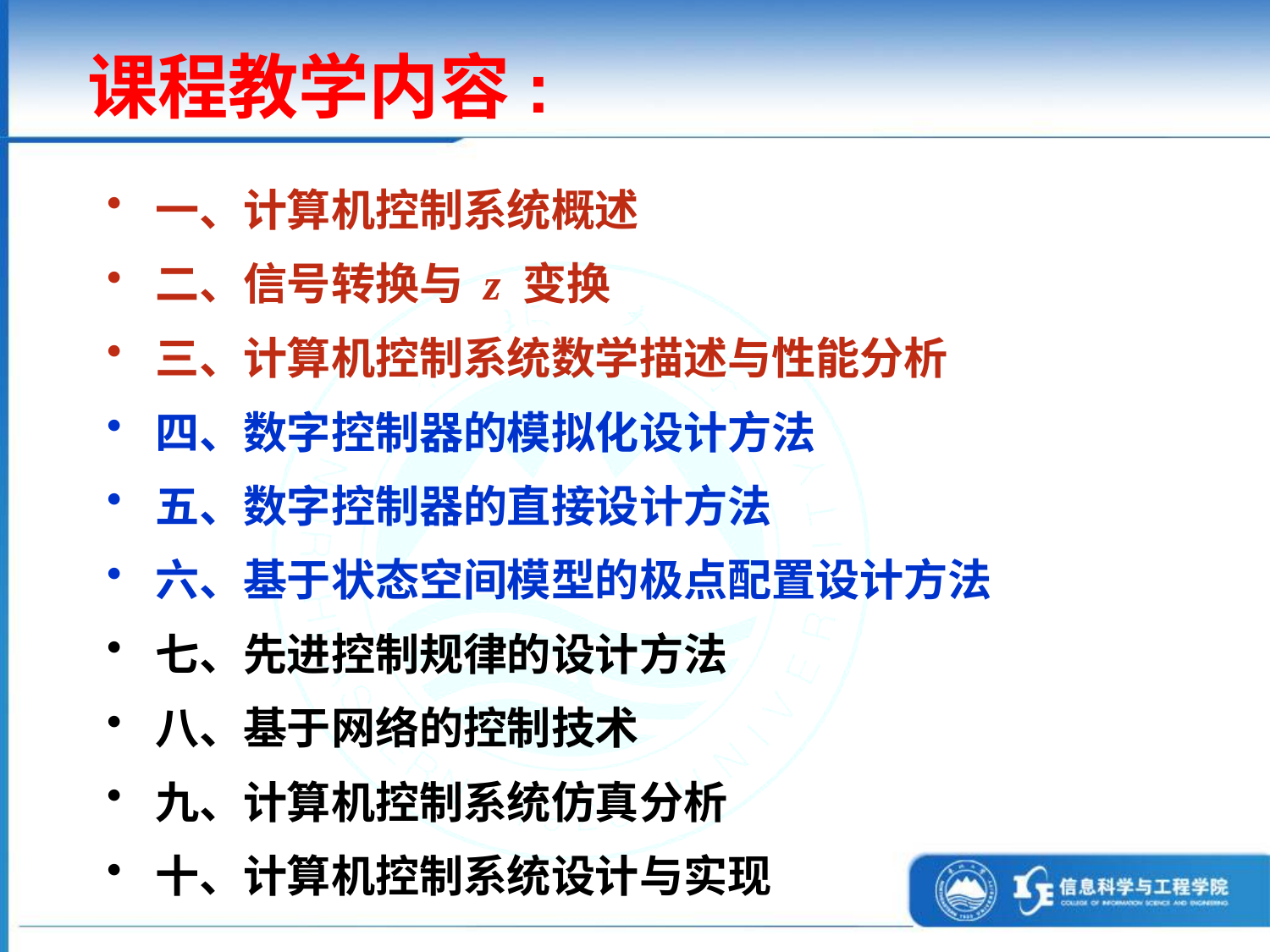

课程教学内容:
一、计算机控制系统概述
二、信号转换与 z 变换
三、计算机控制系统数学描述与性能分析
四、数字控制器的模拟化设计方法
五、数字控制器的直接设计方法
六、基于状态空间模型的极点配置设计方法
七、先进控制规律的设计方法
八、基于网络的控制技术
九、计算机控制系统仿真分析
十、计算机控制系统设计与实现